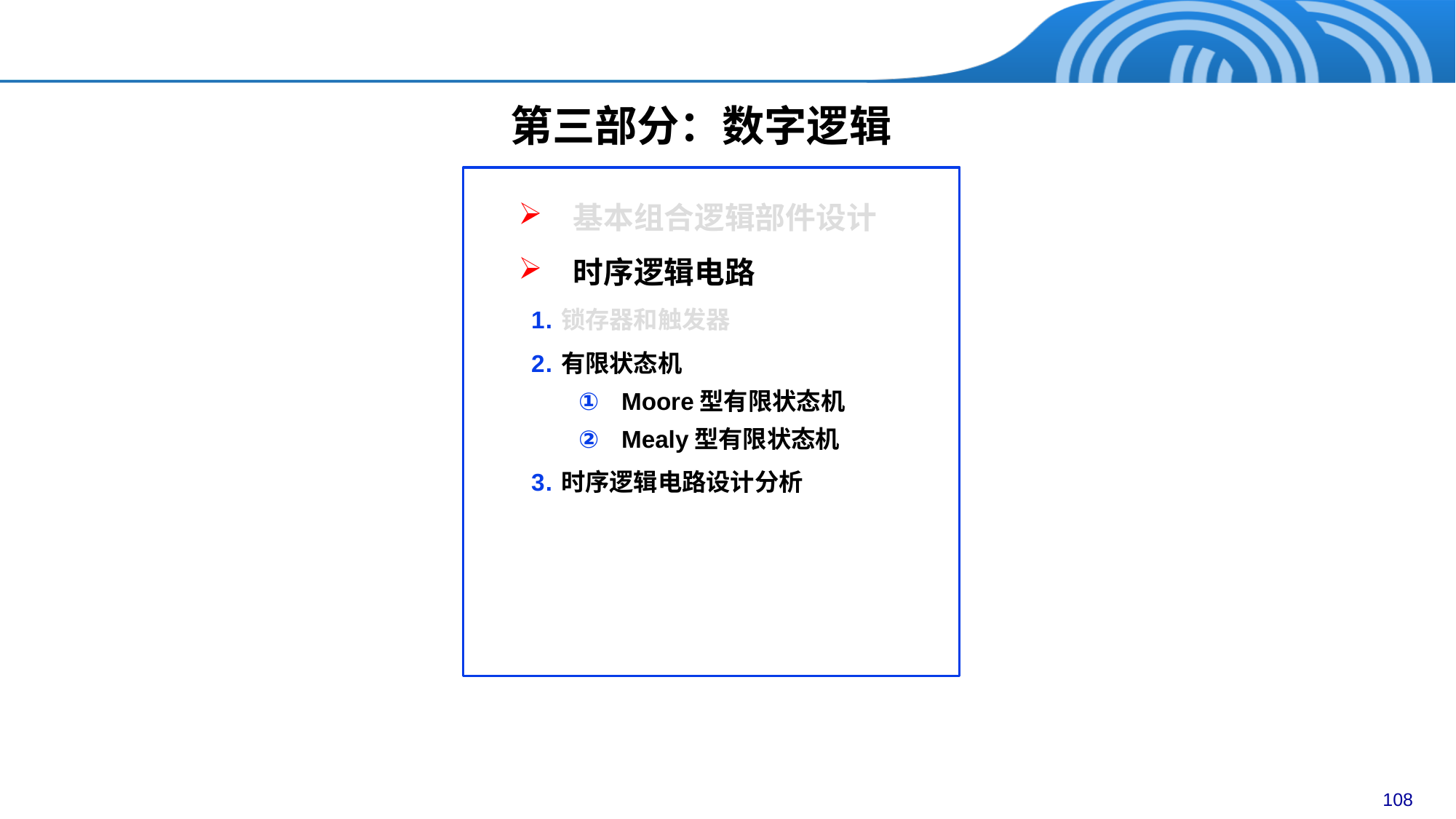

第三部分：数字逻辑

基本组合逻辑部件设计
时序逻辑电路
锁存器和触发器
有限状态机
Moore型有限状态机
Mealy型有限状态机
时序逻辑电路设计分析